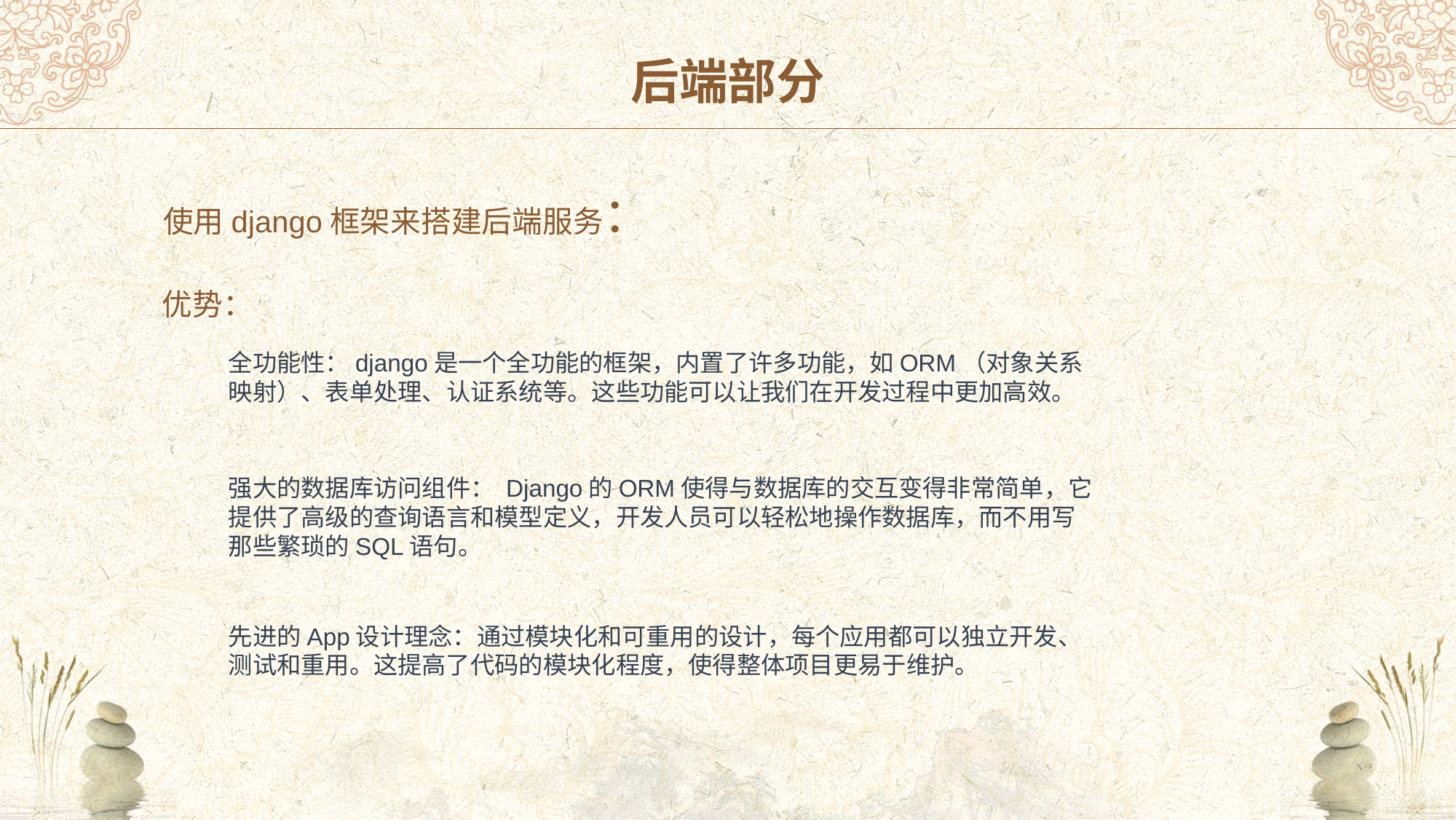

后端部分
使用django框架来搭建后端服务：
优势：
全功能性：django是一个全功能的框架，内置了许多功能，如ORM（对象关系映射）、表单处理、认证系统等。这些功能可以让我们在开发过程中更加高效。
强大的数据库访问组件： Django的ORM使得与数据库的交互变得非常简单，它提供了高级的查询语言和模型定义，开发人员可以轻松地操作数据库，而不用写那些繁琐的SQL语句。
先进的App设计理念：通过模块化和可重用的设计，每个应用都可以独立开发、测试和重用。这提高了代码的模块化程度，使得整体项目更易于维护。